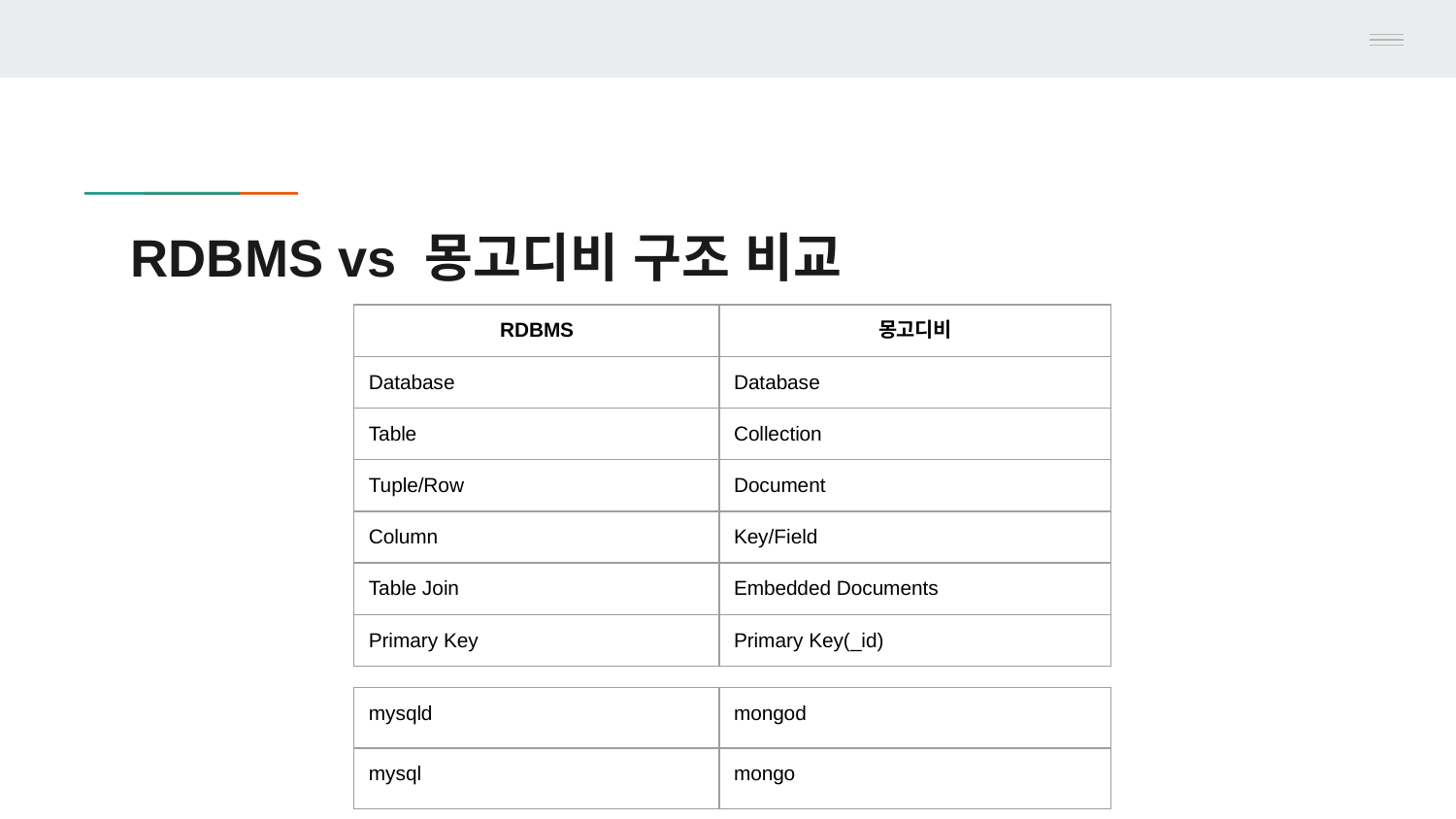

# RDBMS vs 몽고디비 구조 비교
| RDBMS | 몽고디비 |
| --- | --- |
| Database | Database |
| Table | Collection |
| Tuple/Row | Document |
| Column | Key/Field |
| Table Join | Embedded Documents |
| Primary Key | Primary Key(\_id) |
| mysqld | mongod |
| --- | --- |
| mysql | mongo |